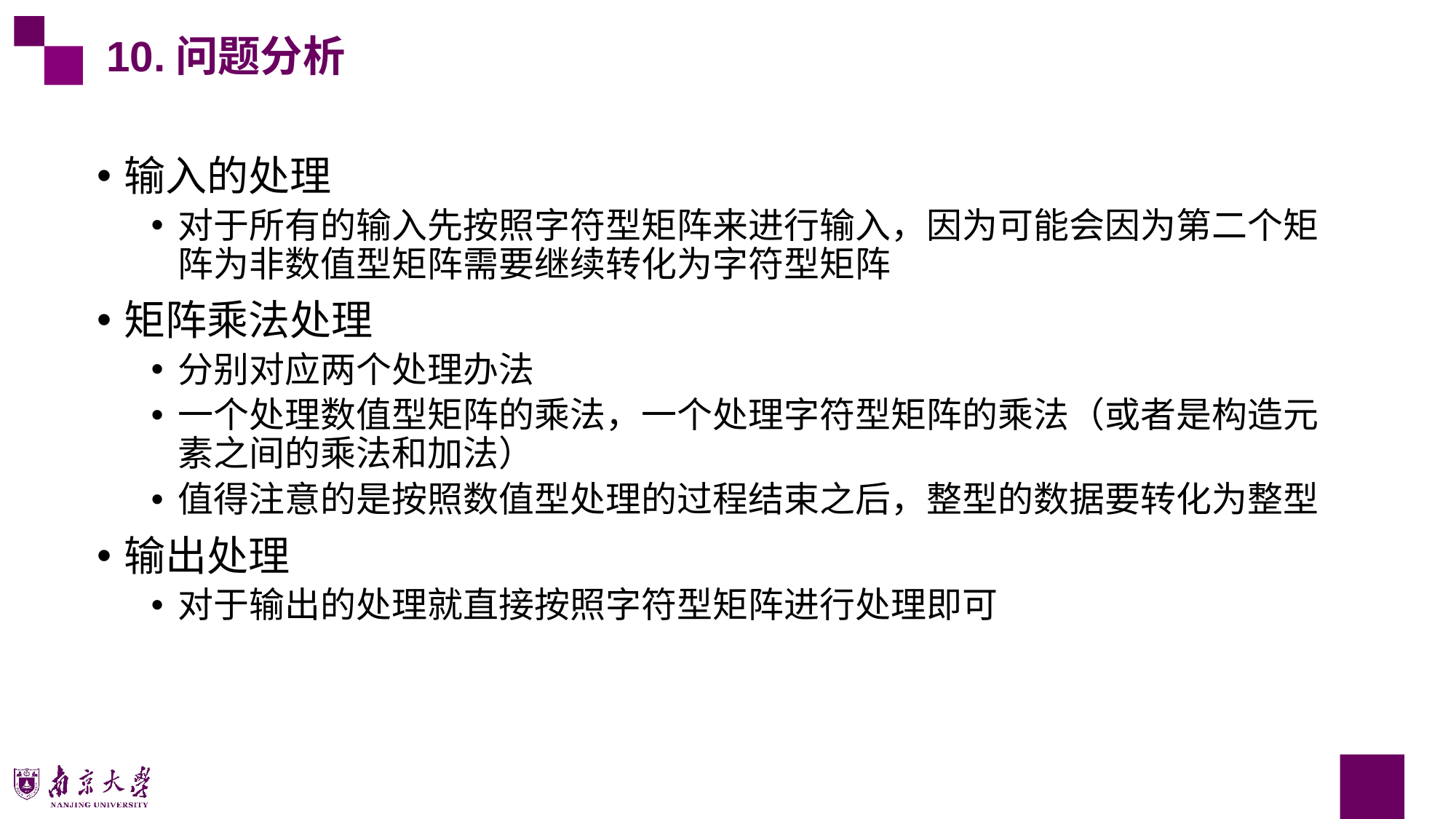

10.问题分析
输入的处理
对于所有的输入先按照字符型矩阵来进行输入，因为可能会因为第二个矩阵为非数值型矩阵需要继续转化为字符型矩阵
矩阵乘法处理
分别对应两个处理办法
一个处理数值型矩阵的乘法，一个处理字符型矩阵的乘法（或者是构造元素之间的乘法和加法）
值得注意的是按照数值型处理的过程结束之后，整型的数据要转化为整型
输出处理
对于输出的处理就直接按照字符型矩阵进行处理即可

55